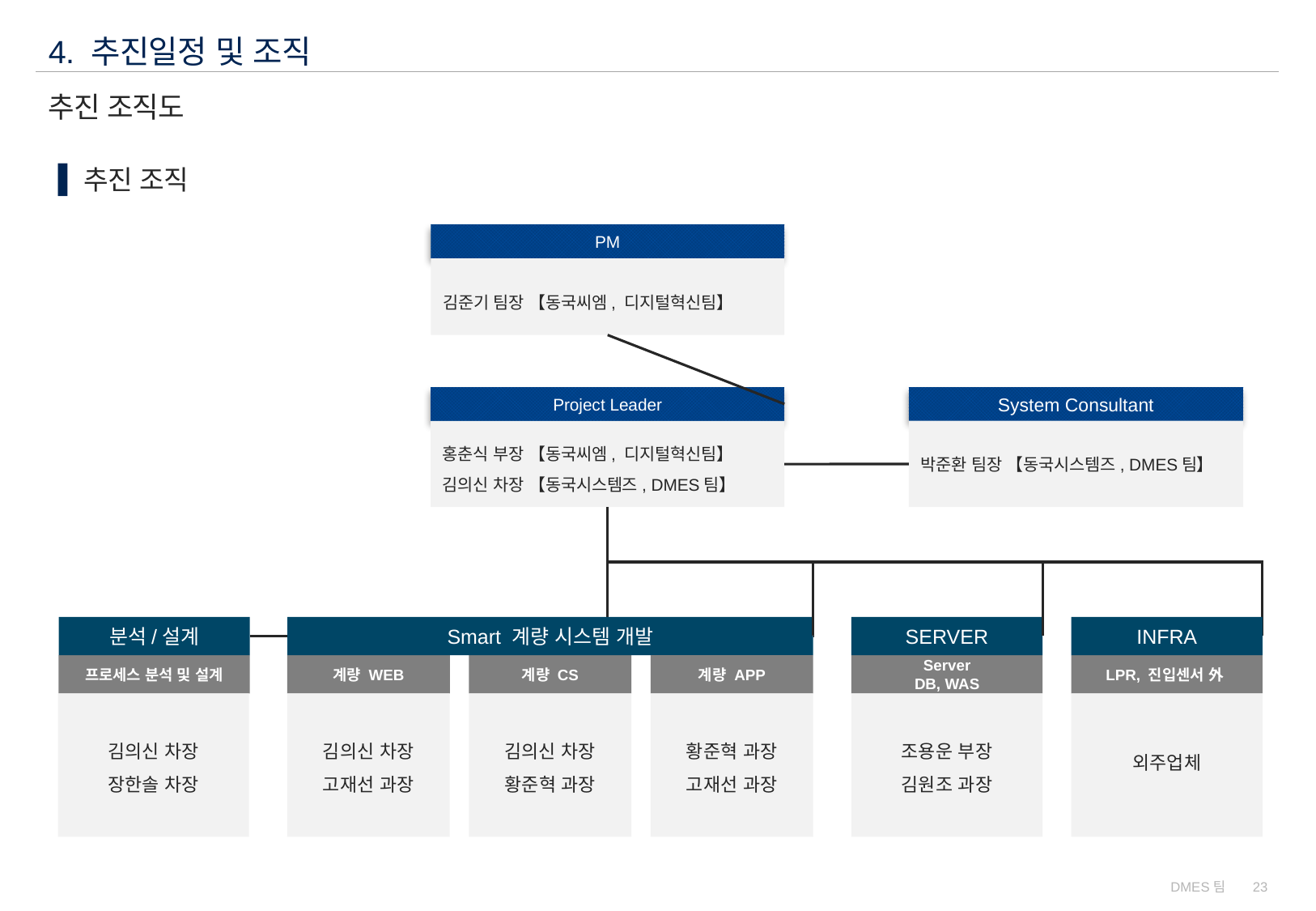

4. 추진일정 및 조직
# 추진 조직도
추진 조직
PM
김준기 팀장 【동국씨엠, 디지털혁신팀】
System Consultant
박준환 팀장 【동국시스템즈, DMES팀】
Project Leader
홍춘식 부장 【동국씨엠, 디지털혁신팀】
김의신 차장 【동국시스템즈, DMES팀】
Smart 계량 시스템 개발
계량 WEB
계량 CS
계량 APP
김의신 차장
고재선 과장
김의신 차장
황준혁 과장
황준혁 과장
고재선 과장
SERVER
INFRA
Server
DB, WAS
LPR, 진입센서 外
조용운 부장
김원조 과장
외주업체
분석/설계
프로세스 분석 및 설계
김의신 차장
장한솔 차장
DMES팀
23